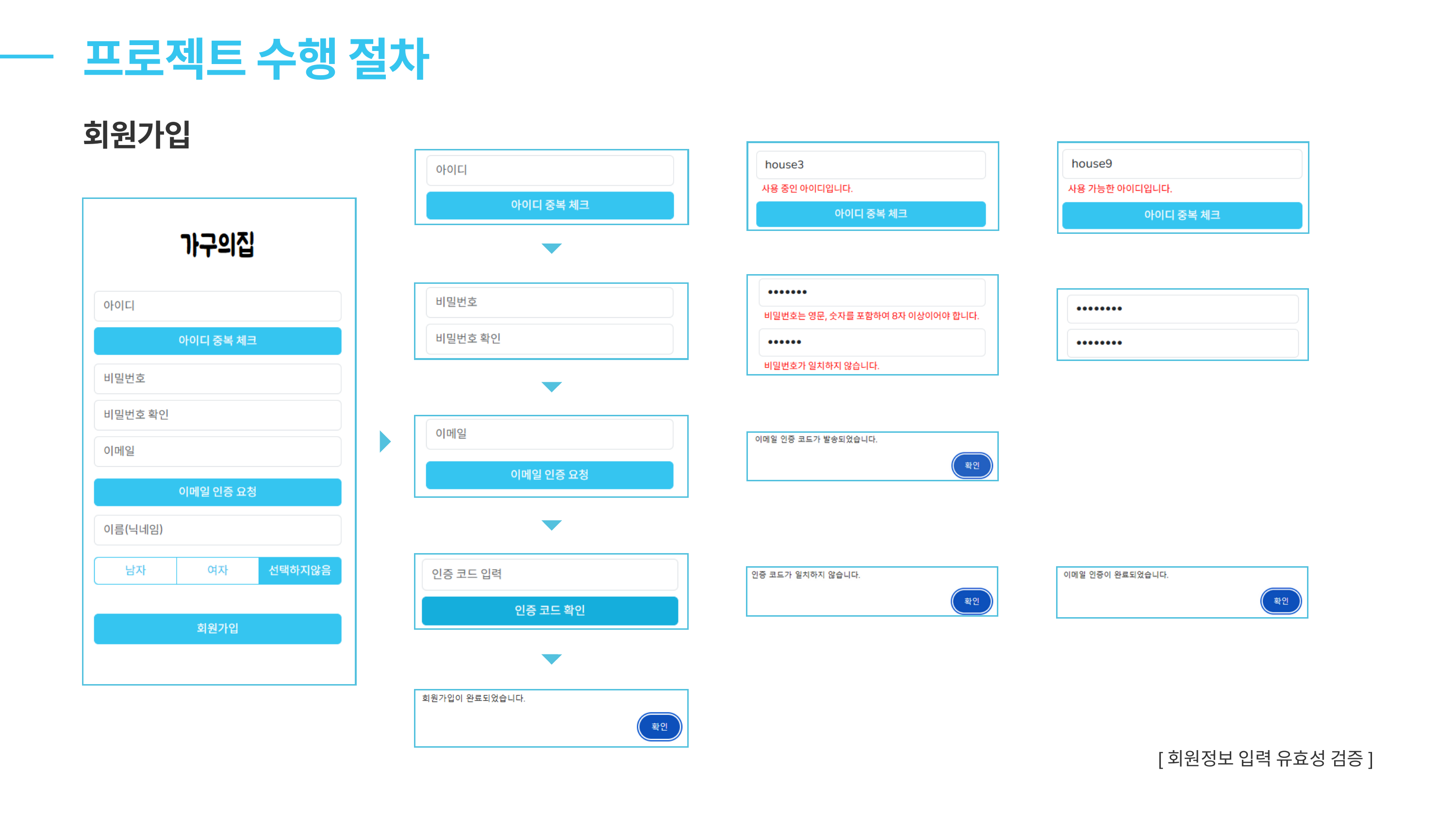

프로젝트 수행 절차

회원가입

[회원정보 입력 유효성 검증]